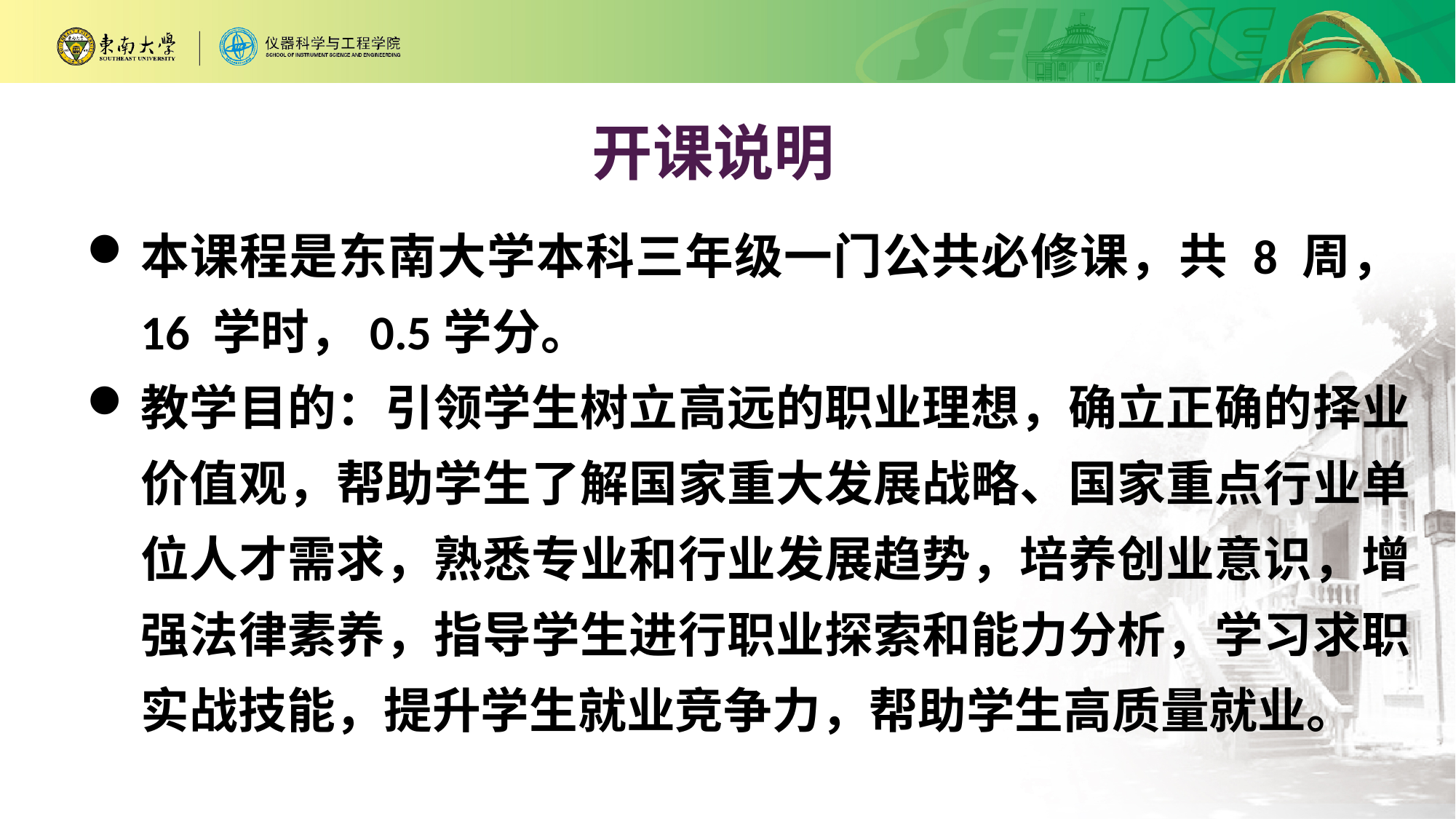

开课说明
本课程是东南大学本科三年级一门公共必修课，共 8 周，16 学时，0.5学分。
教学目的：引领学生树立高远的职业理想，确立正确的择业价值观，帮助学生了解国家重大发展战略、国家重点行业单位人才需求，熟悉专业和行业发展趋势，培养创业意识，增强法律素养，指导学生进行职业探索和能力分析，学习求职实战技能，提升学生就业竞争力，帮助学生高质量就业。